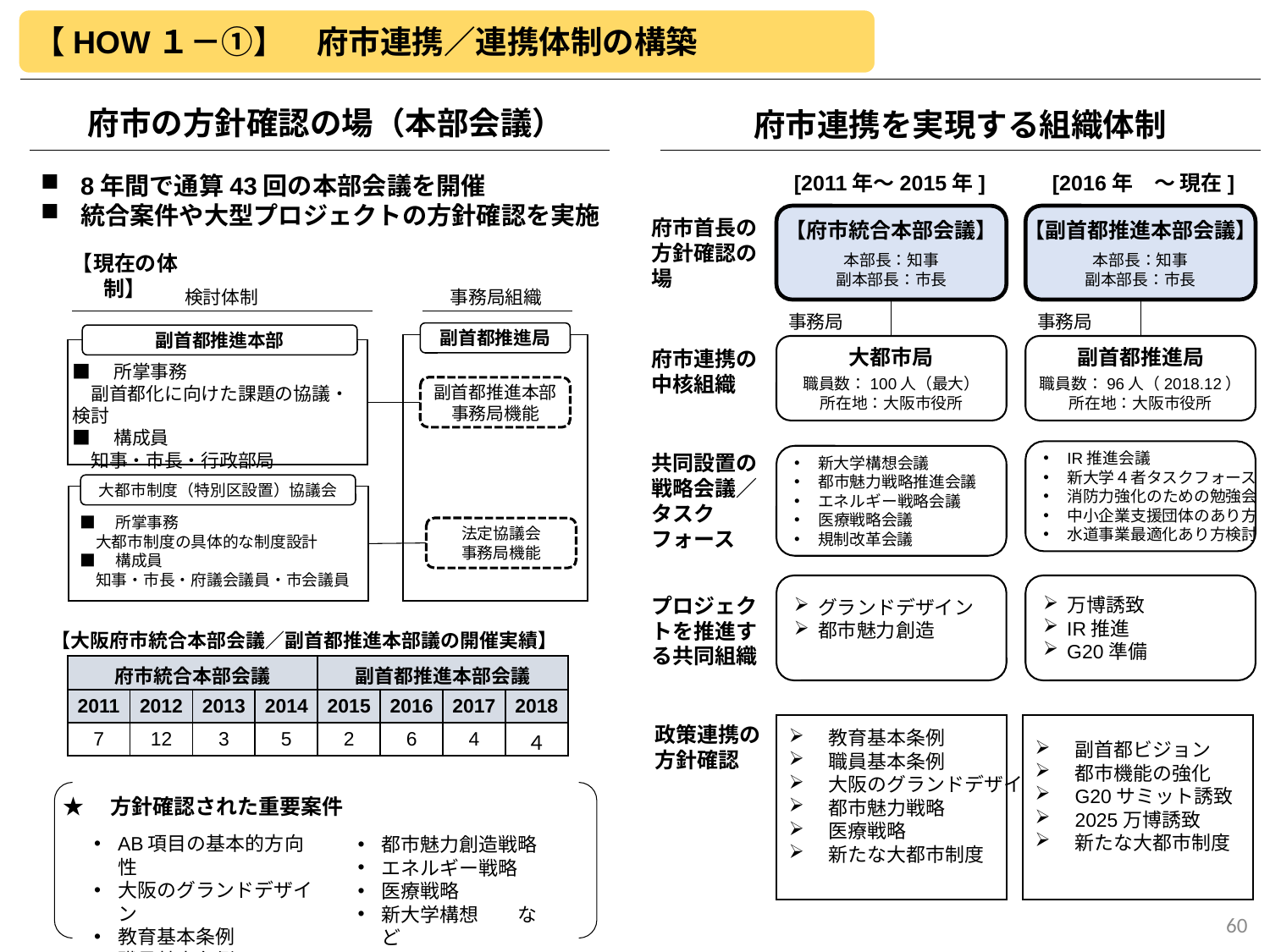

【HOW１－①】　府市連携／連携体制の構築
府市の方針確認の場（本部会議）
府市連携を実現する組織体制
[2011年～2015年]
[2016年　～ 現在]
8年間で通算43回の本部会議を開催
統合案件や大型プロジェクトの方針確認を実施
【府市統合本部会議】

本部長：知事
副本部長：市長
【副首都推進本部会議】

本部長：知事
副本部長：市長
府市首長の方針確認の場
【現在の体制】
検討体制
事務局組織
事務局
事務局
副首都推進局
副首都推進本部

大都市局

職員数：100人（最大）
所在地：大阪市役所
副首都推進局

職員数：96人（2018.12）
所在地：大阪市役所
府市連携の中核組織

■　所掌事務
　副首都化に向けた課題の協議・検討
■　構成員
　知事・市長・行政部局
副首都推進本部
事務局機能
IR推進会議
新大学４者タスクフォース
消防力強化のための勉強会
中小企業支援団体のあり方
水道事業最適化あり方検討
共同設置の戦略会議／タスクフォース
新大学構想会議
都市魅力戦略推進会議
エネルギー戦略会議
医療戦略会議
規制改革会議
大都市制度（特別区設置）協議会

■　所掌事務
　大都市制度の具体的な制度設計
■　構成員
　知事・市長・府議会議員・市会議員
法定協議会
事務局機能
グランドデザイン
都市魅力創造

万博誘致
IR推進
G20準備
プロジェクトを推進する共同組織
【大阪府市統合本部会議／副首都推進本部議の開催実績】
| 府市統合本部会議 |  |  |  | 副首都推進本部会議 |  |  |  |
| --- | --- | --- | --- | --- | --- | --- | --- |
| 2011 | 2012 | 2013 | 2014 | 2015 | 2016 | 2017 | 2018 |
| 7 | 12 | 3 | 5 | 2 | 6 | 4 | ４ |
教育基本条例
職員基本条例
大阪のグランドデザイン
都市魅力戦略
医療戦略
新たな大都市制度
　　　　　　　　　　　　　　など
副首都ビジョン
都市機能の強化
G20サミット誘致
2025万博誘致
新たな大都市制度
　　　　　　　　　　　　　など
政策連携の方針確認

★　方針確認された重要案件

AB項目の基本的方向性
大阪のグランドデザイン
教育基本条例
職員基本条例
都市魅力創造戦略
エネルギー戦略
医療戦略
新大学構想　　など
60